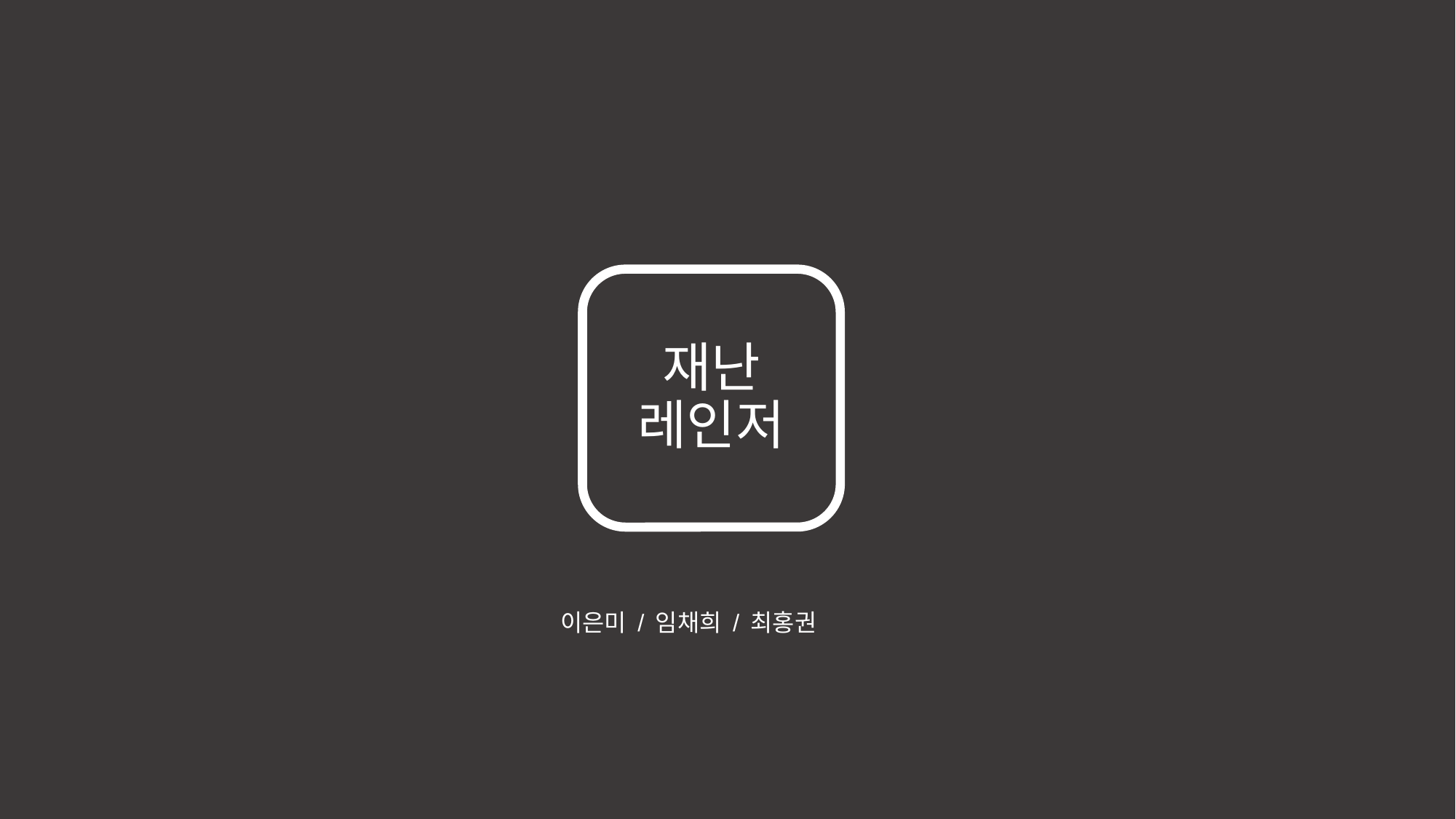

# 재난 레인저
이은미 / 임채희 / 최홍권